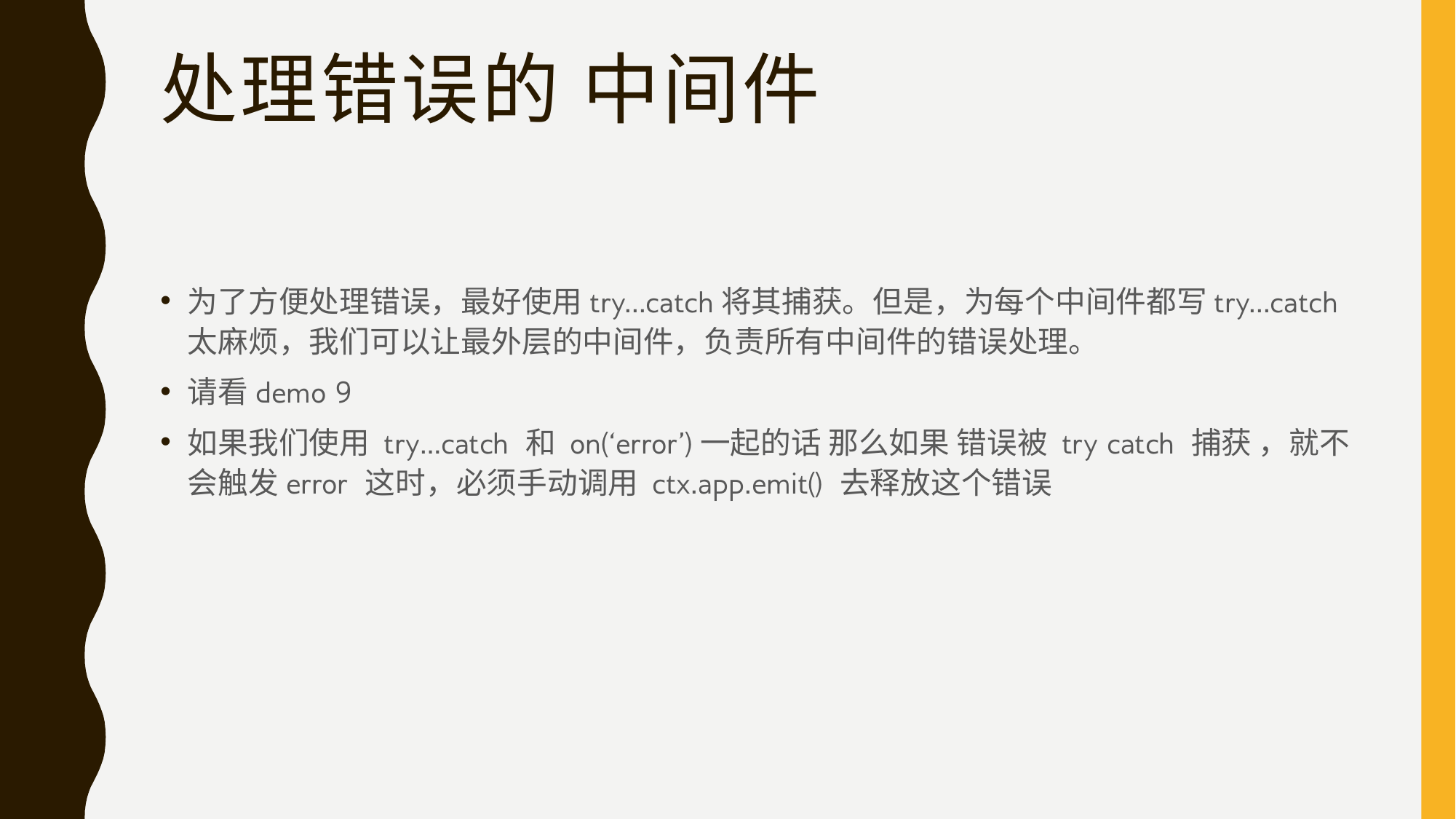

# 处理错误的 中间件
为了方便处理错误，最好使用try...catch将其捕获。但是，为每个中间件都写try...catch太麻烦，我们可以让最外层的中间件，负责所有中间件的错误处理。
请看demo 9
如果我们使用 try…catch 和 on(‘error’)一起的话 那么如果 错误被 try catch 捕获 ，就不会触发error 这时，必须手动调用 ctx.app.emit() 去释放这个错误